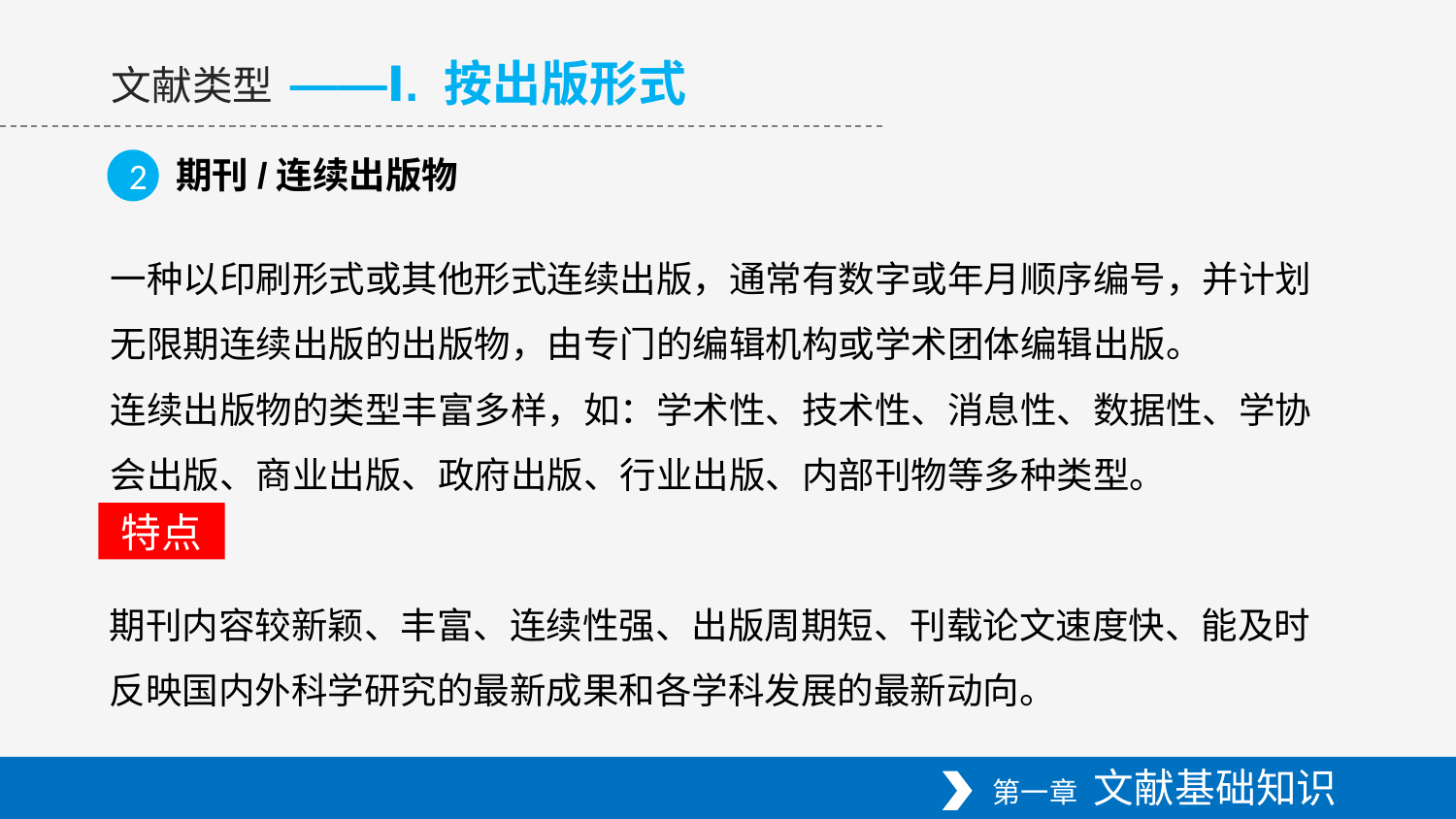

——Ⅰ. 按出版形式
文献类型
期刊/连续出版物
2
一种以印刷形式或其他形式连续出版，通常有数字或年月顺序编号，并计划无限期连续出版的出版物，由专门的编辑机构或学术团体编辑出版。
连续出版物的类型丰富多样，如：学术性、技术性、消息性、数据性、学协会出版、商业出版、政府出版、行业出版、内部刊物等多种类型。

特点

期刊内容较新颖、丰富、连续性强、出版周期短、刊载论文速度快、能及时反映国内外科学研究的最新成果和各学科发展的最新动向。